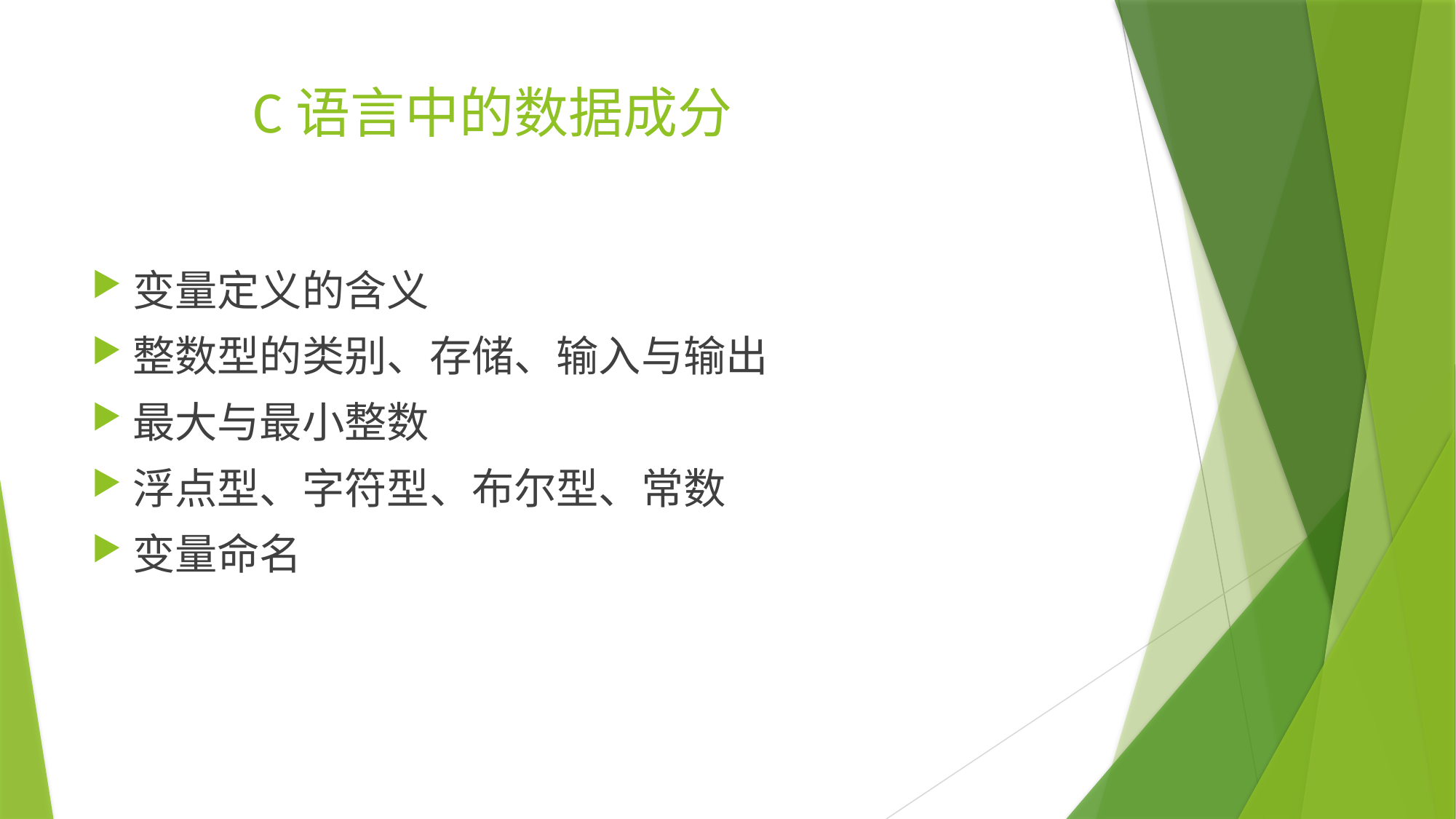

# C语言中的数据成分
变量定义的含义
整数型的类别、存储、输入与输出
最大与最小整数
浮点型、字符型、布尔型、常数
变量命名